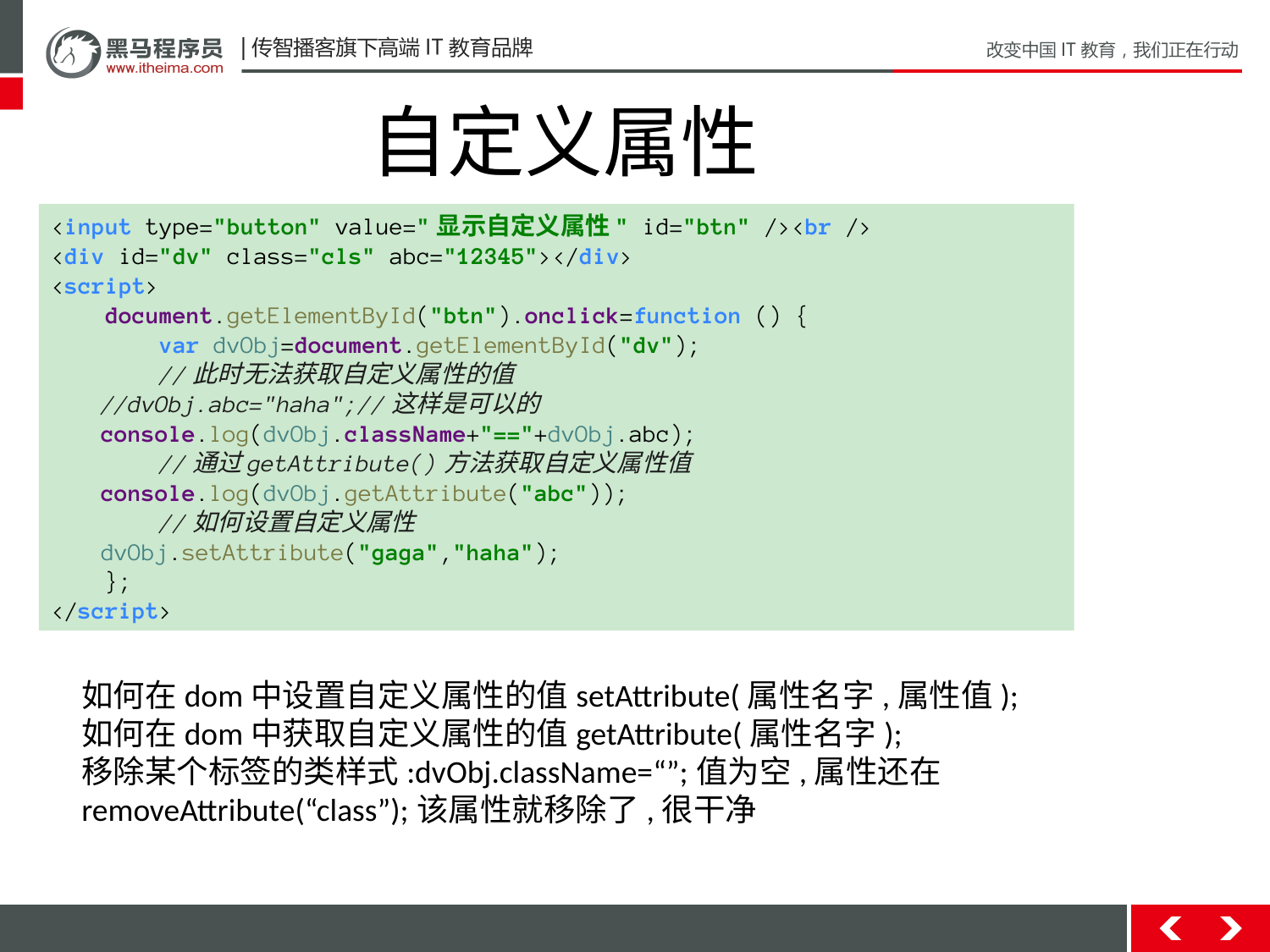

自定义属性
<input type="button" value="显示自定义属性" id="btn" /><br />
<div id="dv" class="cls" abc="12345"></div>
<script>
    document.getElementById("btn").onclick=function () {
        var dvObj=document.getElementById("dv");
        //此时无法获取自定义属性的值
        //dvObj.abc="haha";//这样是可以的
        console.log(dvObj.className+"=="+dvObj.abc);
        //通过getAttribute()方法获取自定义属性值
        console.log(dvObj.getAttribute("abc"));
        //如何设置自定义属性
        dvObj.setAttribute("gaga","haha");
    };
</script>
如何在dom中设置自定义属性的值setAttribute(属性名字,属性值);
如何在dom中获取自定义属性的值getAttribute(属性名字);
移除某个标签的类样式:dvObj.className=“”;值为空,属性还在
removeAttribute(“class”);该属性就移除了,很干净